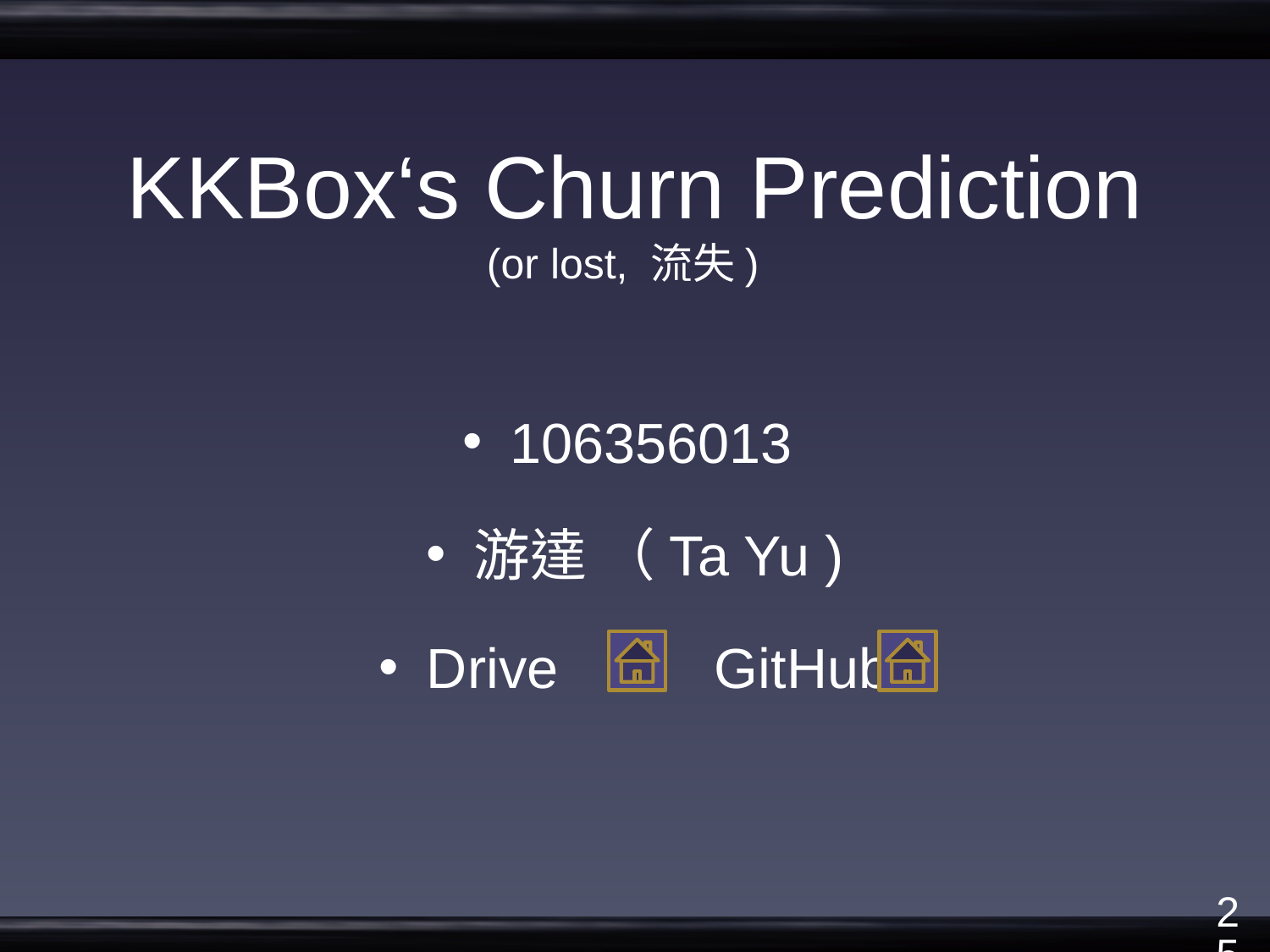

# KKBox‘s Churn Prediction (or lost, 流失)
106356013
游達 （Ta Yu )
Drive          GitHub
https://drive.google.com/drive/folders/1hek8j0RuQu9v5UFfNzbTXkwXIBoRX8J4?usp=sharing

https://github.com/YuTaNCCU/1061_DS_FP_106356013_KKBoxChurnPrediction

25